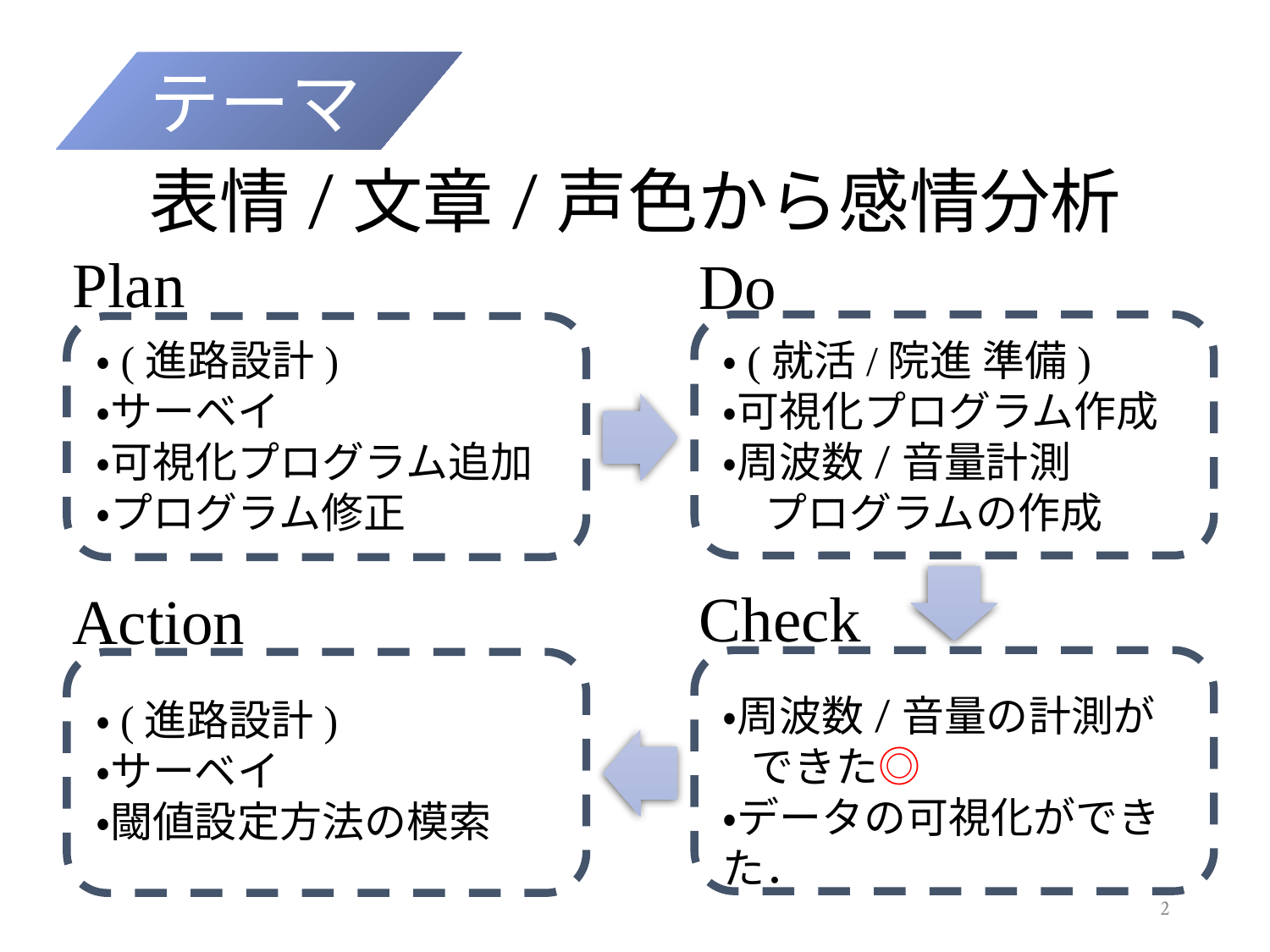

テーマ
表情/文章/声色から感情分析
Plan
20211112_akashi.pptx20211112_akashi.pptx
Do
20211112_akashi.pptx20211112_akashi.pptx
・(就活/院進 準備)
・可視化プログラム作成
・周波数/音量計測
　プログラムの作成
・(進路設計)
・サーベイ
・可視化プログラム追加
・プログラム修正

Check
Action
20211112_akashi.pptx20211112_akashi.pptx

・周波数/音量の計測が
  できた◎
・データの可視化ができた．
・(進路設計)
・サーベイ
・閾値設定方法の模索

2